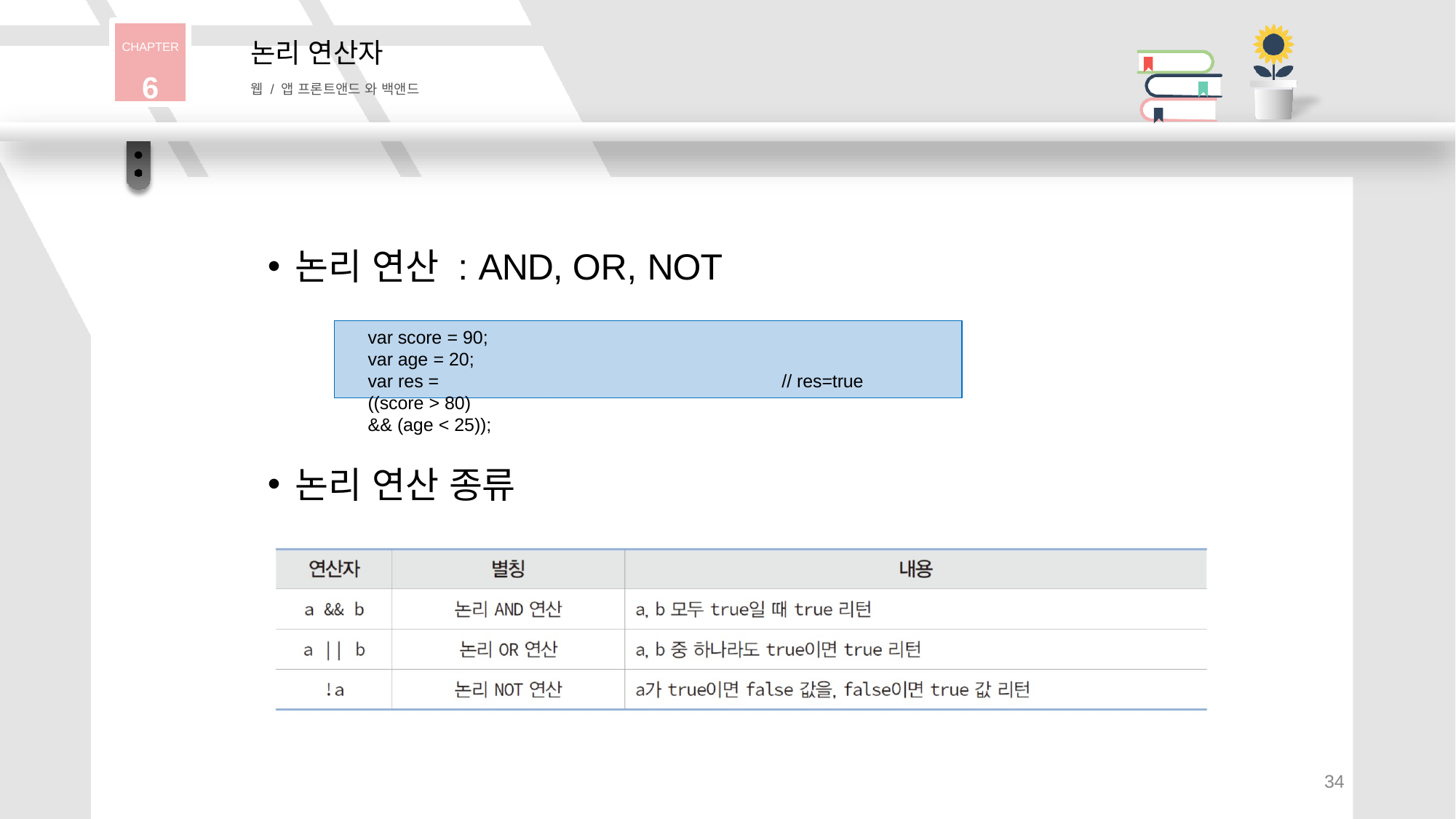

CHAPTER

6

논리 연산자
웹 / 앱 프론트앤드 와 백앤드

논리 연산 : AND, OR, NOT

var score = 90;  var age = 20;
var res = ((score > 80) && (age < 25));
// res=true
논리 연산 종류

34